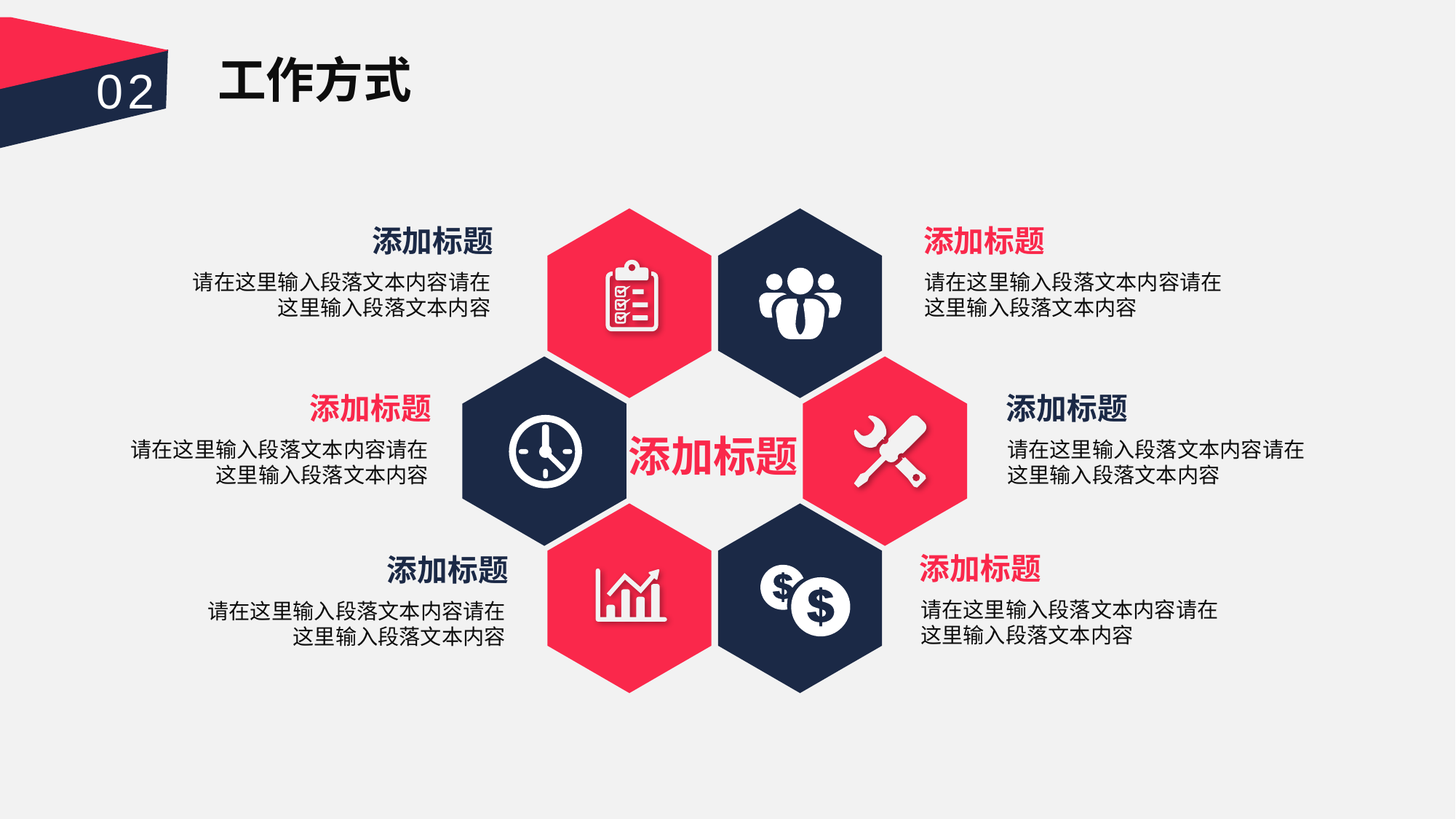

02
工作方式

添加标题
添加标题
请在这里输入段落文本内容请在这里输入段落文本内容
请在这里输入段落文本内容请在这里输入段落文本内容

添加标题
添加标题
添加标题
请在这里输入段落文本内容请在这里输入段落文本内容
请在这里输入段落文本内容请在这里输入段落文本内容

添加标题
添加标题
请在这里输入段落文本内容请在这里输入段落文本内容
请在这里输入段落文本内容请在这里输入段落文本内容
延迟付
延迟付